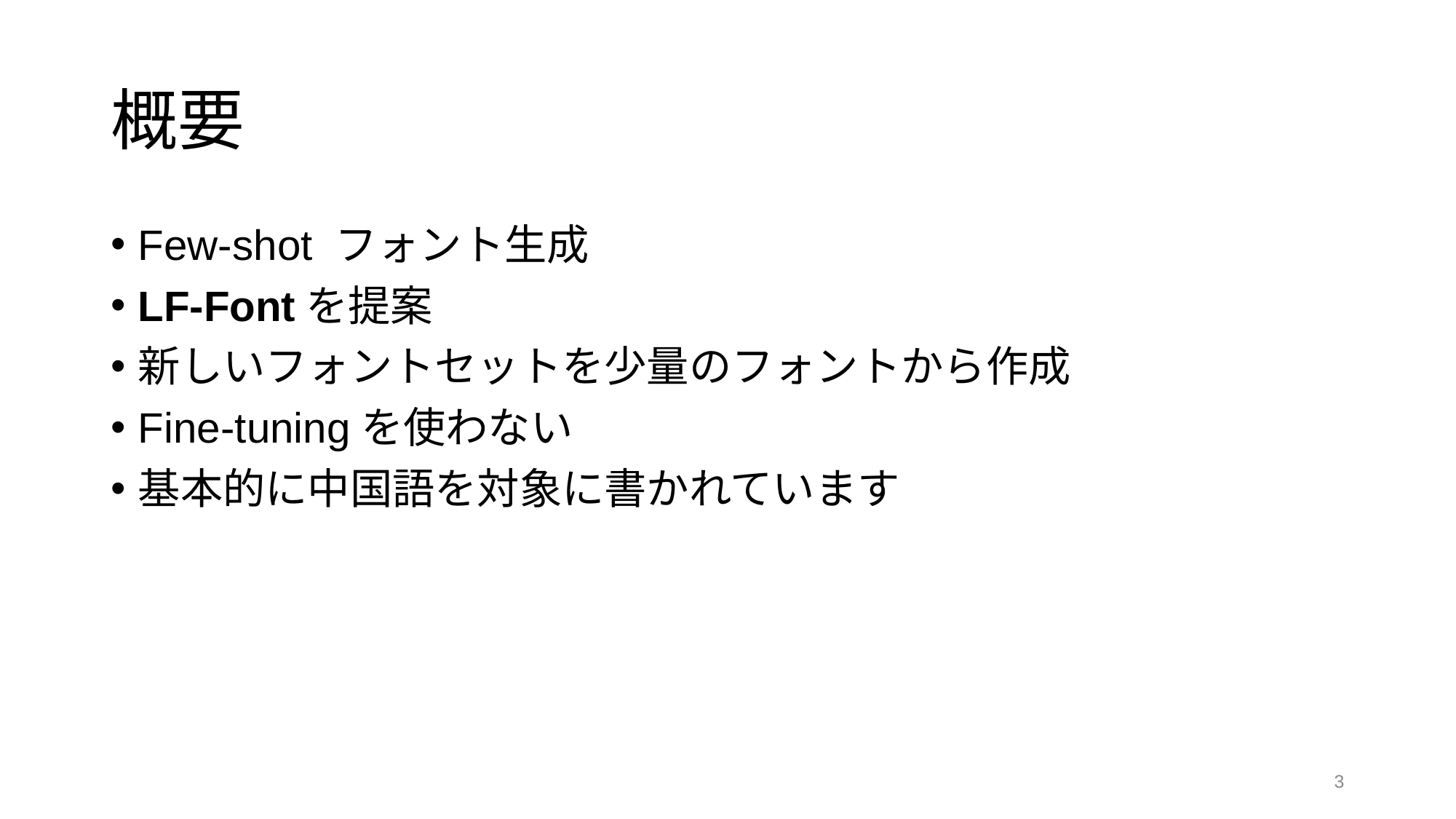

# 概要
Few-shot フォント生成
LF-Fontを提案
新しいフォントセットを少量のフォントから作成
Fine-tuningを使わない
基本的に中国語を対象に書かれています

3